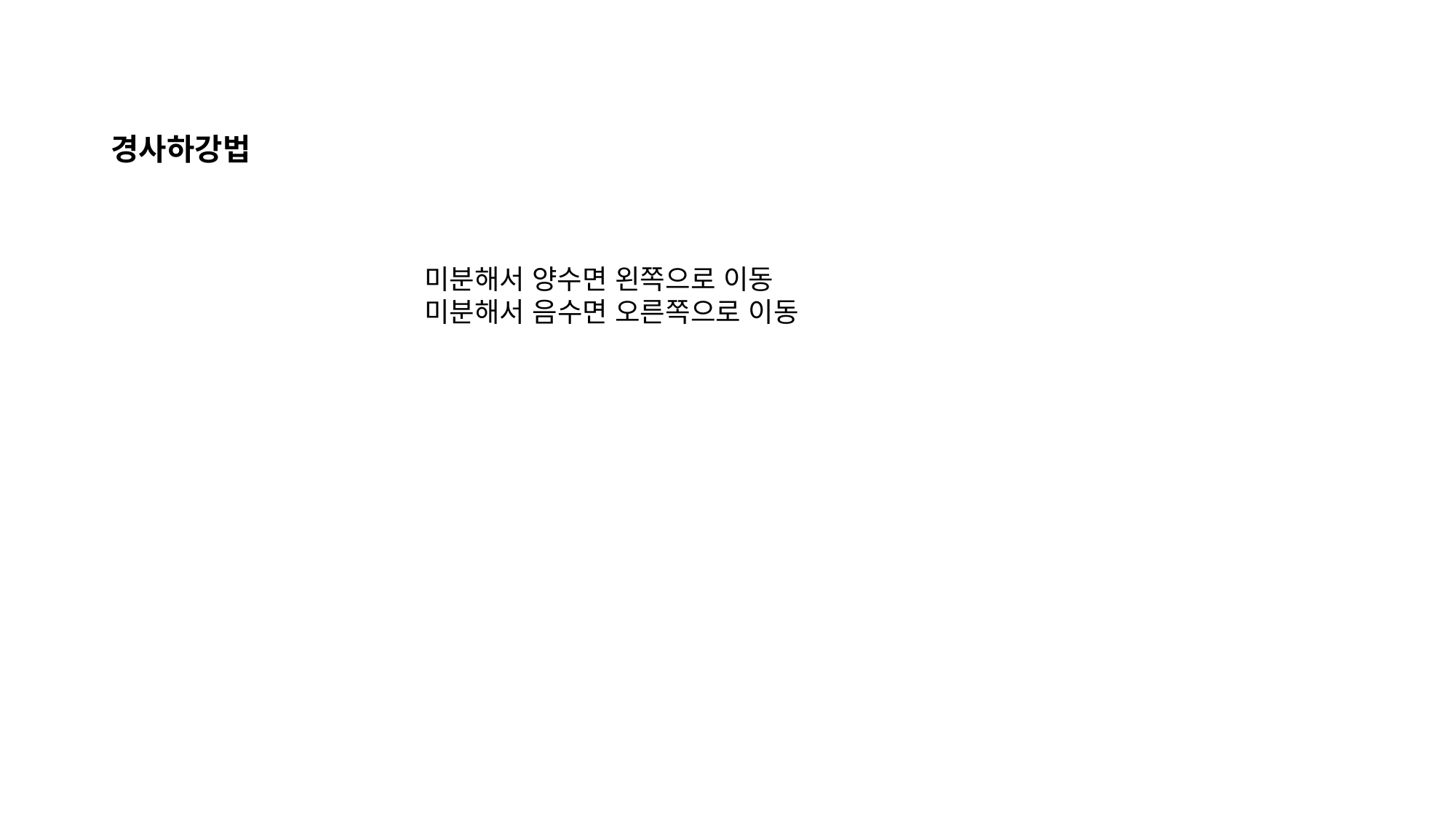

# 경사하강법
미분해서 양수면 왼쪽으로 이동
미분해서 음수면 오른쪽으로 이동